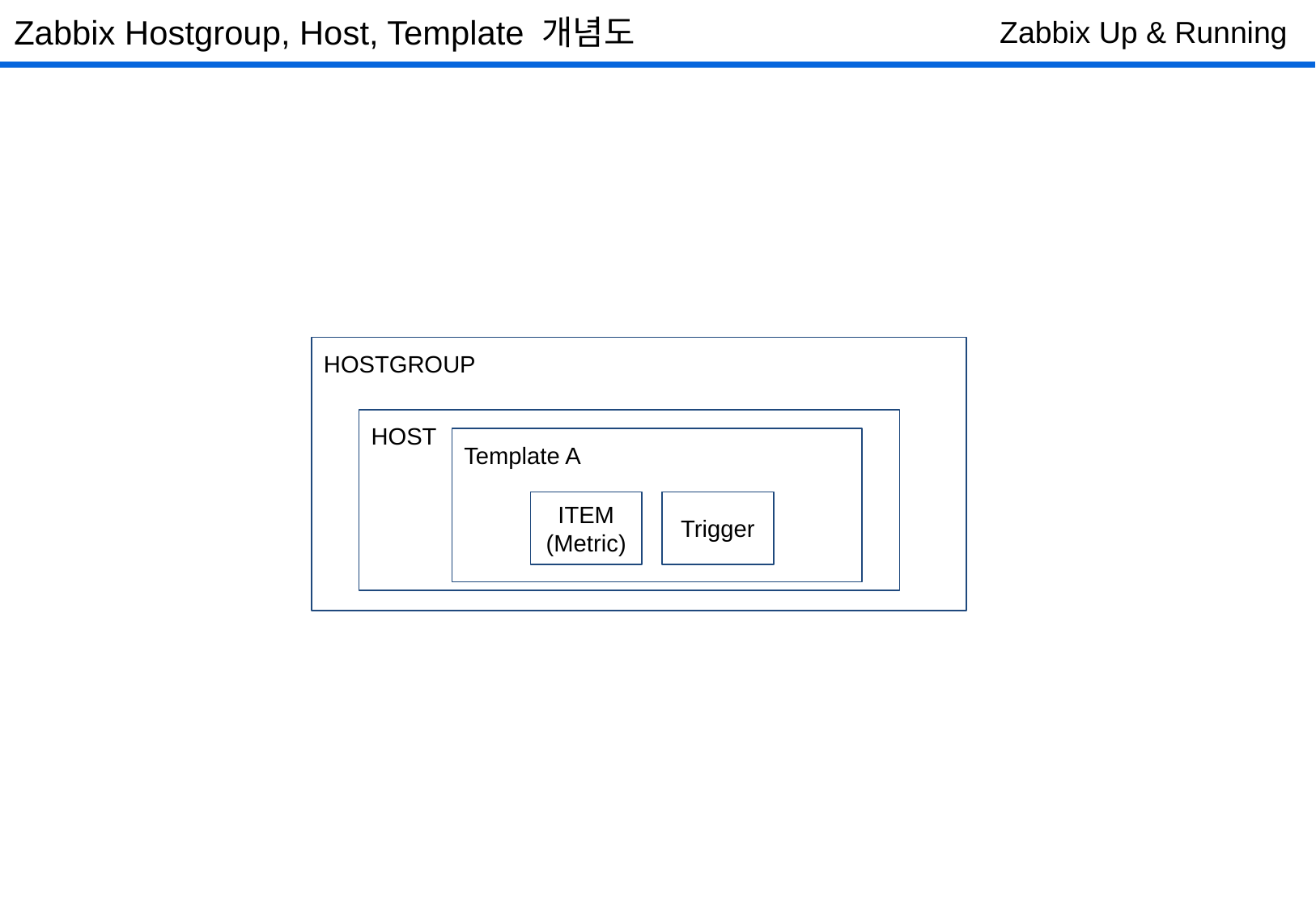

Zabbix Hostgroup, Host, Template 개념도
Zabbix Up & Running
HOSTGROUP
HOST
Template A
ITEM
(Metric)
Trigger